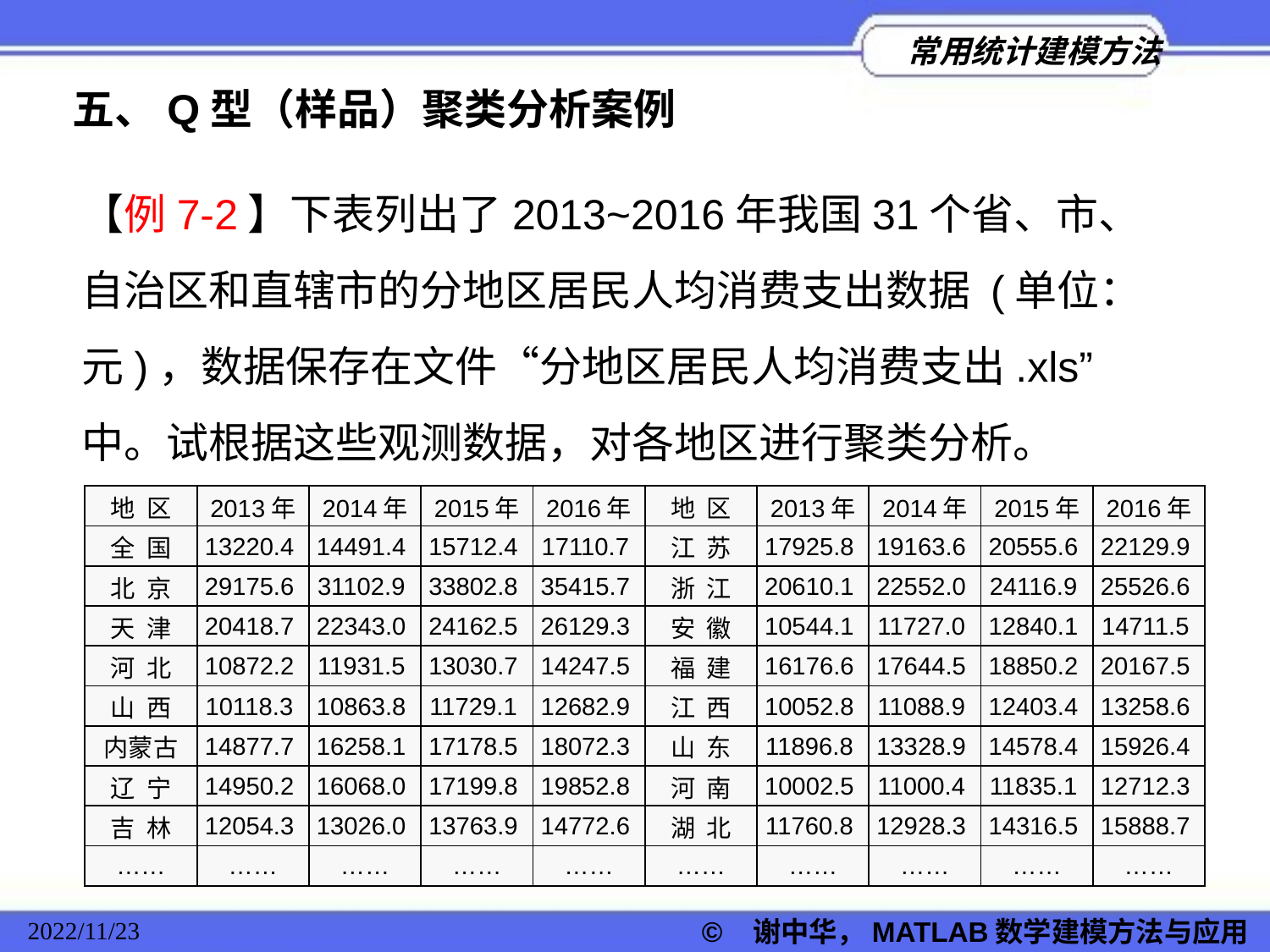

五、Q型（样品）聚类分析案例
【例7-2】下表列出了2013~2016年我国31个省、市、自治区和直辖市的分地区居民人均消费支出数据 (单位：元)，数据保存在文件“分地区居民人均消费支出.xls”中。试根据这些观测数据，对各地区进行聚类分析。
| 地 区 | 2013年 | 2014年 | 2015年 | 2016年 | 地 区 | 2013年 | 2014年 | 2015年 | 2016年 |
| --- | --- | --- | --- | --- | --- | --- | --- | --- | --- |
| 全 国 | 13220.4 | 14491.4 | 15712.4 | 17110.7 | 江 苏 | 17925.8 | 19163.6 | 20555.6 | 22129.9 |
| 北 京 | 29175.6 | 31102.9 | 33802.8 | 35415.7 | 浙 江 | 20610.1 | 22552.0 | 24116.9 | 25526.6 |
| 天 津 | 20418.7 | 22343.0 | 24162.5 | 26129.3 | 安 徽 | 10544.1 | 11727.0 | 12840.1 | 14711.5 |
| 河 北 | 10872.2 | 11931.5 | 13030.7 | 14247.5 | 福 建 | 16176.6 | 17644.5 | 18850.2 | 20167.5 |
| 山 西 | 10118.3 | 10863.8 | 11729.1 | 12682.9 | 江 西 | 10052.8 | 11088.9 | 12403.4 | 13258.6 |
| 内蒙古 | 14877.7 | 16258.1 | 17178.5 | 18072.3 | 山 东 | 11896.8 | 13328.9 | 14578.4 | 15926.4 |
| 辽 宁 | 14950.2 | 16068.0 | 17199.8 | 19852.8 | 河 南 | 10002.5 | 11000.4 | 11835.1 | 12712.3 |
| 吉 林 | 12054.3 | 13026.0 | 13763.9 | 14772.6 | 湖 北 | 11760.8 | 12928.3 | 14316.5 | 15888.7 |
| …… | …… | …… | …… | …… | …… | …… | …… | …… | …… |
©   谢中华，MATLAB数学建模方法与应用
2022/11/23